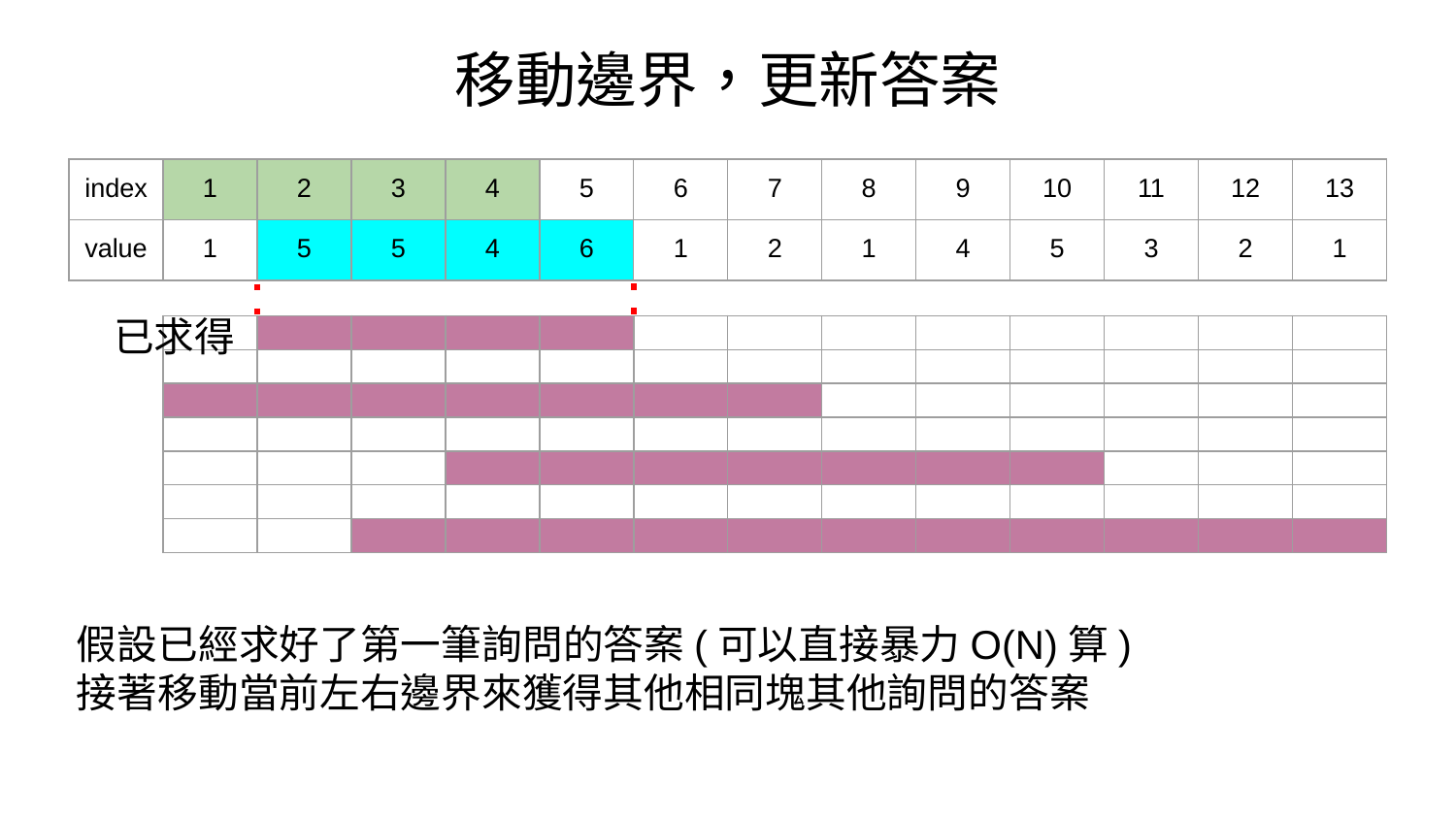

移動邊界，更新答案
| index | 1 | 2 | 3 | 4 | 5 | 6 | 7 | 8 | 9 | 10 | 11 | 12 | 13 |
| --- | --- | --- | --- | --- | --- | --- | --- | --- | --- | --- | --- | --- | --- |
| value | 1 | 5 | 5 | 4 | 6 | 1 | 2 | 1 | 4 | 5 | 3 | 2 | 1 |
已求得
|  |  |  |  |  |  |  |  |  |  |  |  |  |
| --- | --- | --- | --- | --- | --- | --- | --- | --- | --- | --- | --- | --- |
|  |  |  |  |  |  |  |  |  |  |  |  |  |
|  |  |  |  |  |  |  |  |  |  |  |  |  |
|  |  |  |  |  |  |  |  |  |  |  |  |  |
|  |  |  |  |  |  |  |  |  |  |  |  |  |
|  |  |  |  |  |  |  |  |  |  |  |  |  |
|  |  |  |  |  |  |  |  |  |  |  |  |  |
假設已經求好了第一筆詢問的答案(可以直接暴力O(N)算)
接著移動當前左右邊界來獲得其他相同塊其他詢問的答案